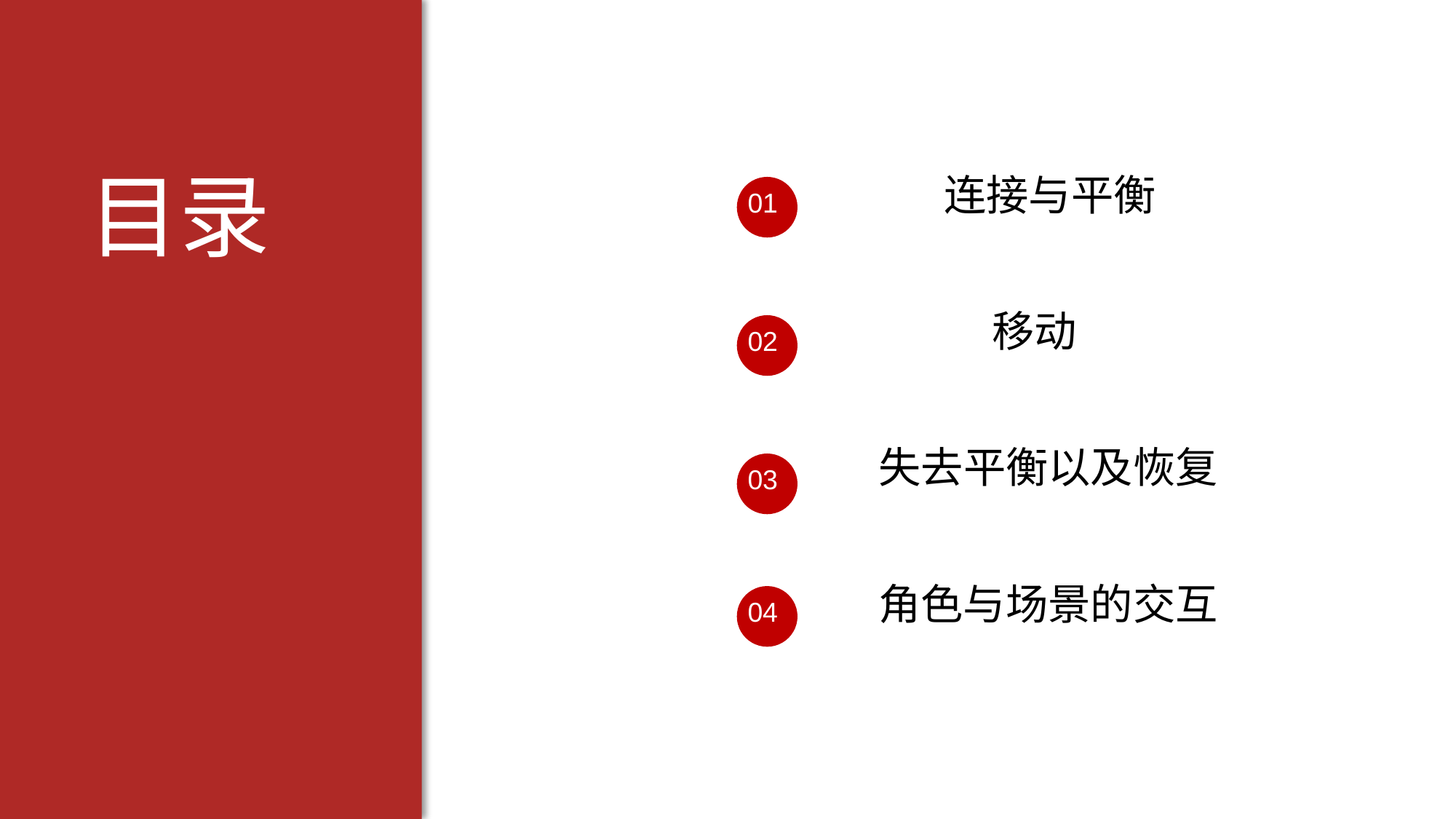

目录
连接与平衡

01
  移动

02
失去平衡以及恢复

03
角色与场景的交互

04